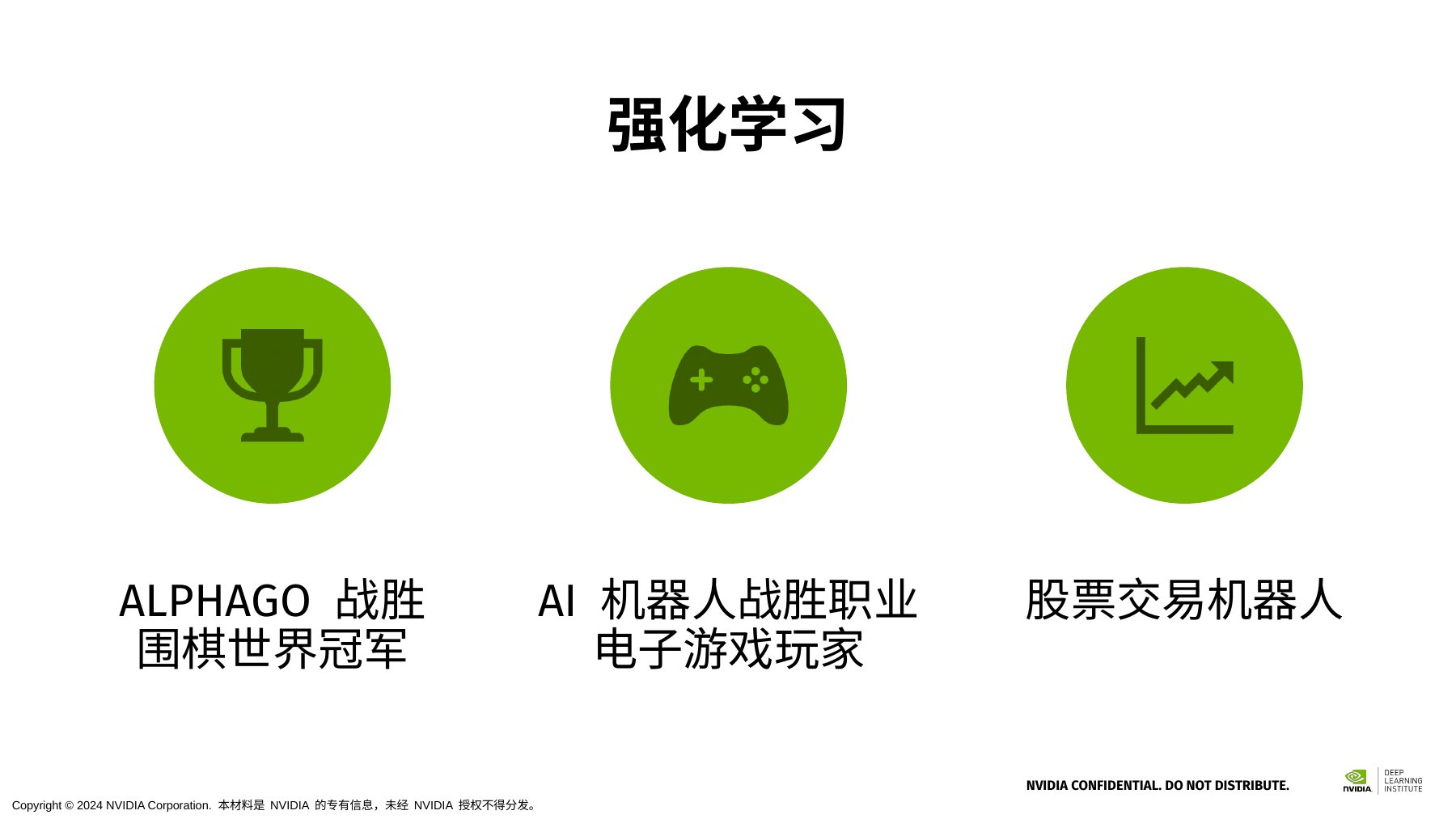

# 强化学习

ALPHAGO 战胜
围棋世界冠军

AI 机器人战胜职业电子游戏玩家

股票交易机器人
Copyright © 2024 NVIDIA Corporation. 本材料是 NVIDIA 的专有信息，未经 NVIDIA 授权不得分发。